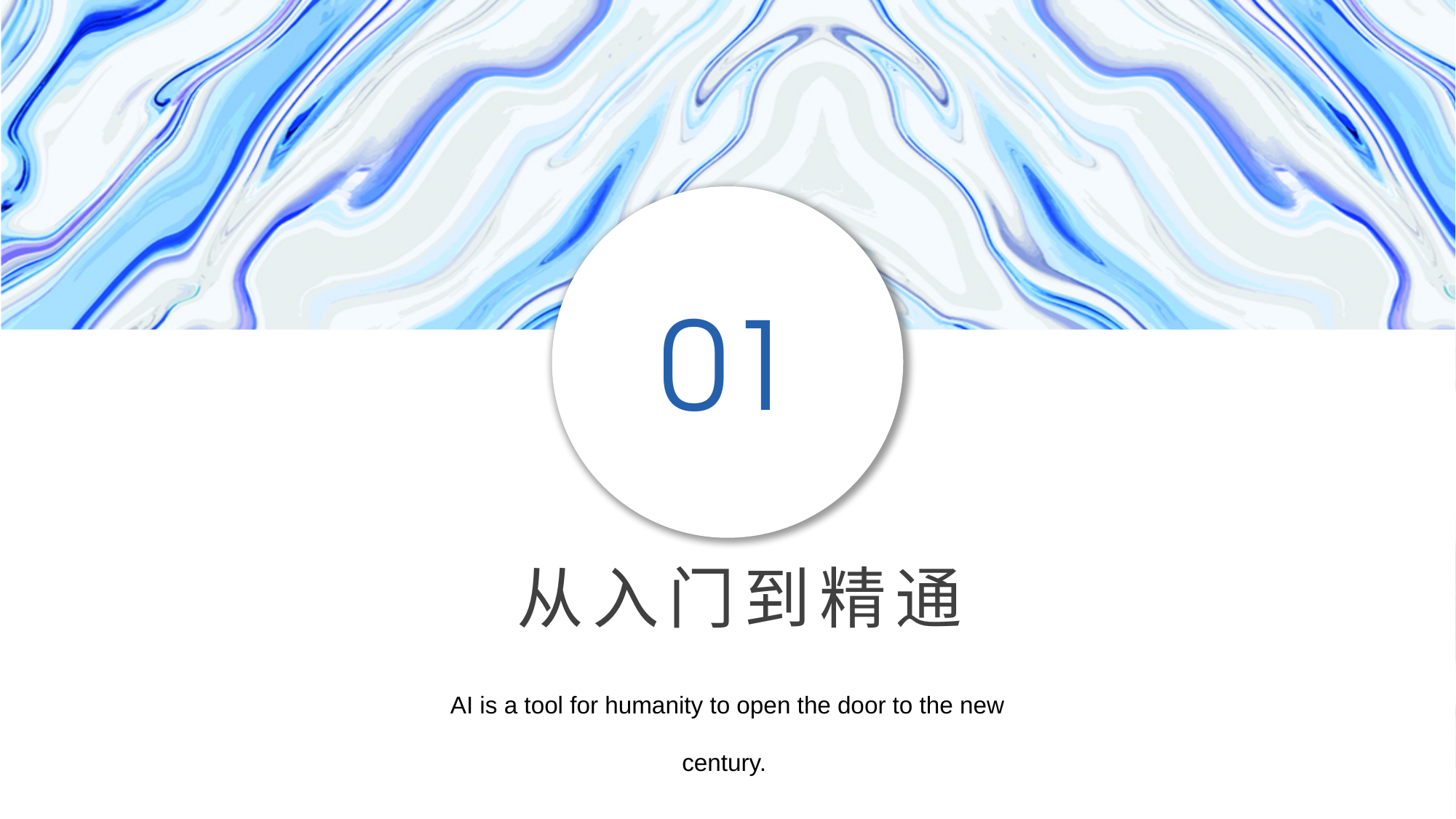

01

从入门到精通
AI is a tool for humanity to open the door to the new century.